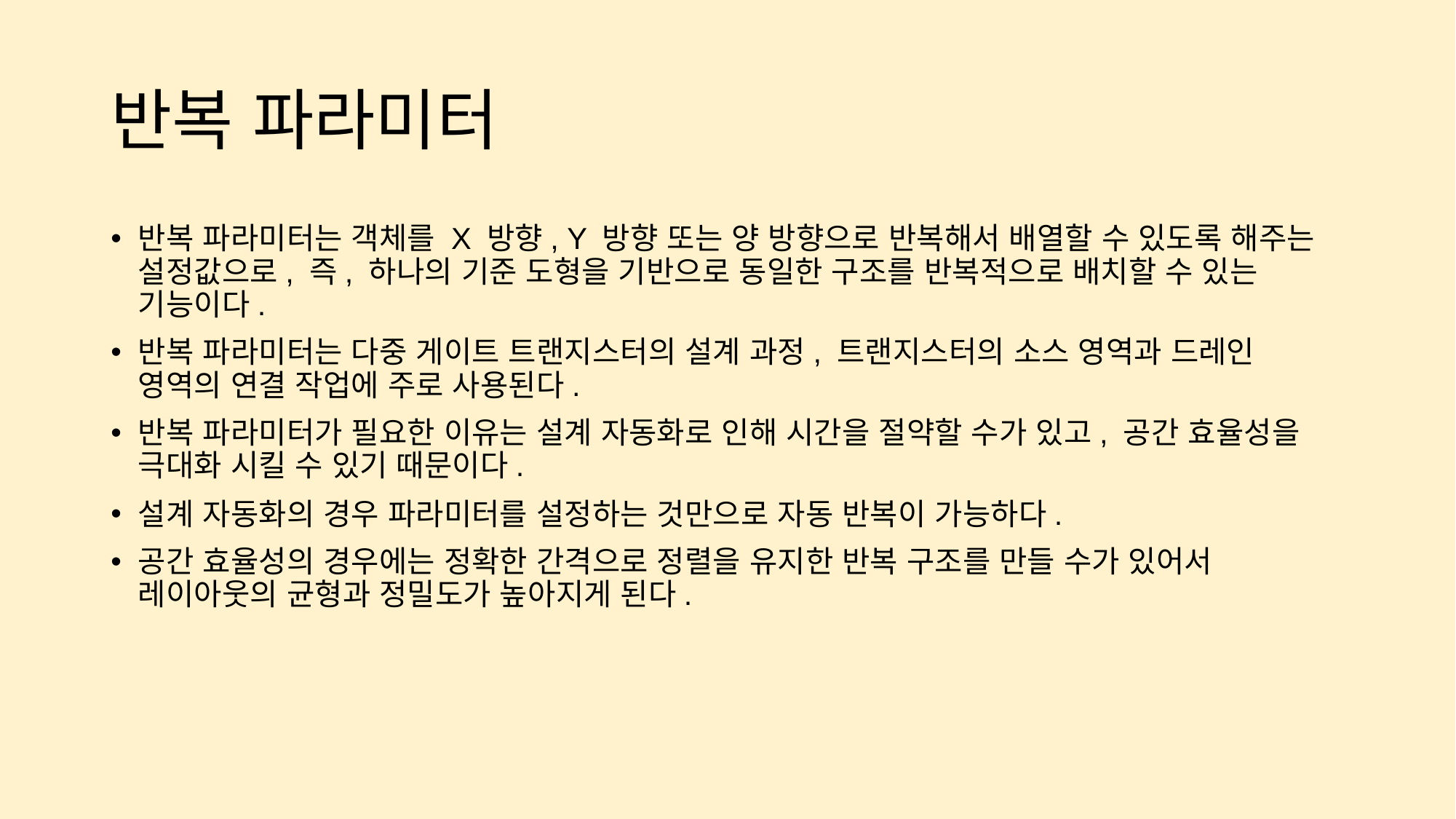

# 반복 파라미터
반복 파라미터는 객체를 X 방향, Y 방향 또는 양 방향으로 반복해서 배열할 수 있도록 해주는 설정값으로, 즉, 하나의 기준 도형을 기반으로 동일한 구조를 반복적으로 배치할 수 있는 기능이다.
반복 파라미터는 다중 게이트 트랜지스터의 설계 과정, 트랜지스터의 소스 영역과 드레인 영역의 연결 작업에 주로 사용된다.
반복 파라미터가 필요한 이유는 설계 자동화로 인해 시간을 절약할 수가 있고, 공간 효율성을 극대화 시킬 수 있기 때문이다.
설계 자동화의 경우 파라미터를 설정하는 것만으로 자동 반복이 가능하다.
공간 효율성의 경우에는 정확한 간격으로 정렬을 유지한 반복 구조를 만들 수가 있어서 레이아웃의 균형과 정밀도가 높아지게 된다.